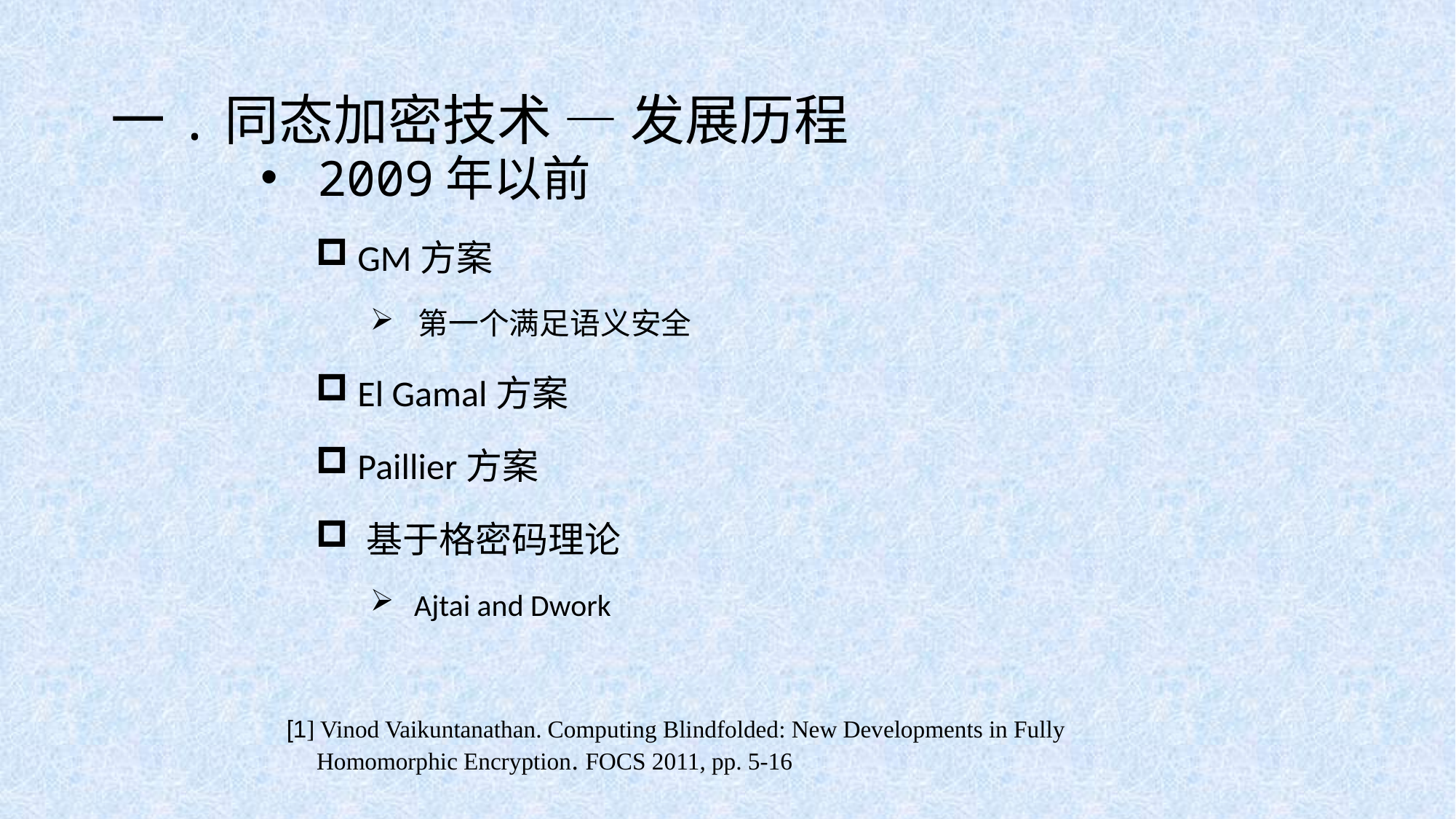

# 一.同态加密技术 — 发展历程
 2009年以前
 GM方案
  第一个满足语义安全
 El Gamal方案
 Paillier方案
 基于格密码理论
  Ajtai and Dwork
[1] Vinod Vaikuntanathan. Computing Blindfolded: New Developments in Fully
     Homomorphic Encryption. FOCS 2011, pp. 5-16